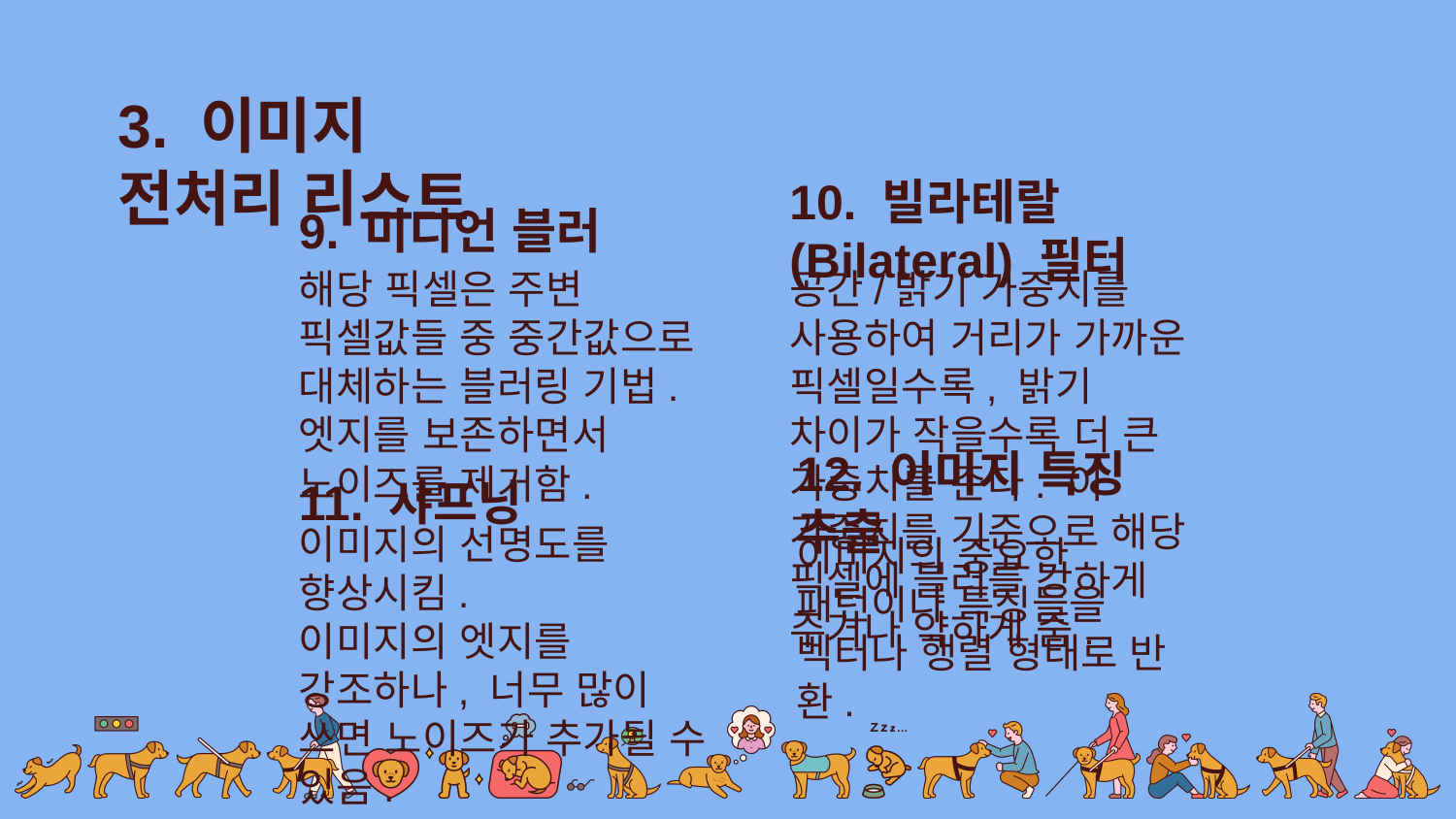

3. 이미지 전처리 리스트
9. 미디언 블러
10. 빌라테랄(Bilateral) 필터
해당 픽셀은 주변 픽셀값들 중 중간값으로 대체하는 블러링 기법.
엣지를 보존하면서 노이즈를 제거함.
공간/밝기 가중치를 사용하여 거리가 가까운 픽셀일수록, 밝기 차이가 작을수록 더 큰 가중치를 준다. 이 가중치를 기준으로 해당 픽셀에 블러를 강하게 주거나 약하게 줌.
11. 샤프닝
12. 이미지 특징 추출
이미지의 선명도를 향상시킴.
이미지의 엣지를 강조하나, 너무 많이 쓰면 노이즈가 추가될 수 있음.
이미지의 중요한 패턴이나 특징들을 벡터나 행렬 형태로 반환.